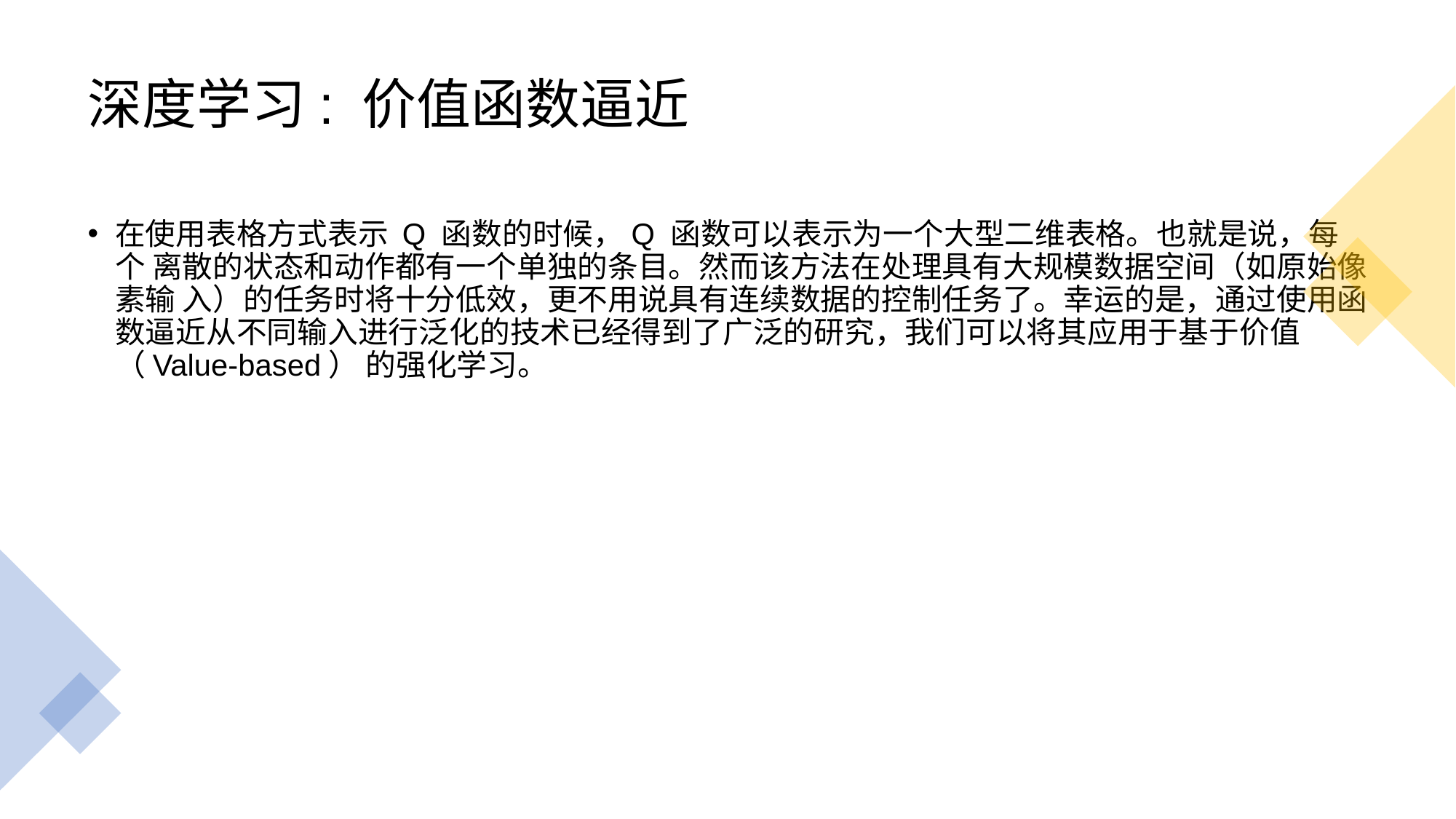

# 深度学习: 价值函数逼近

在使用表格方式表示 Q 函数的时候，Q 函数可以表示为一个大型二维表格。也就是说，每个 离散的状态和动作都有一个单独的条目。然而该方法在处理具有大规模数据空间（如原始像素输 入）的任务时将十分低效，更不用说具有连续数据的控制任务了。幸运的是，通过使用函数逼近从不同输入进行泛化的技术已经得到了广泛的研究，我们可以将其应用于基于价值（Value-based） 的强化学习。